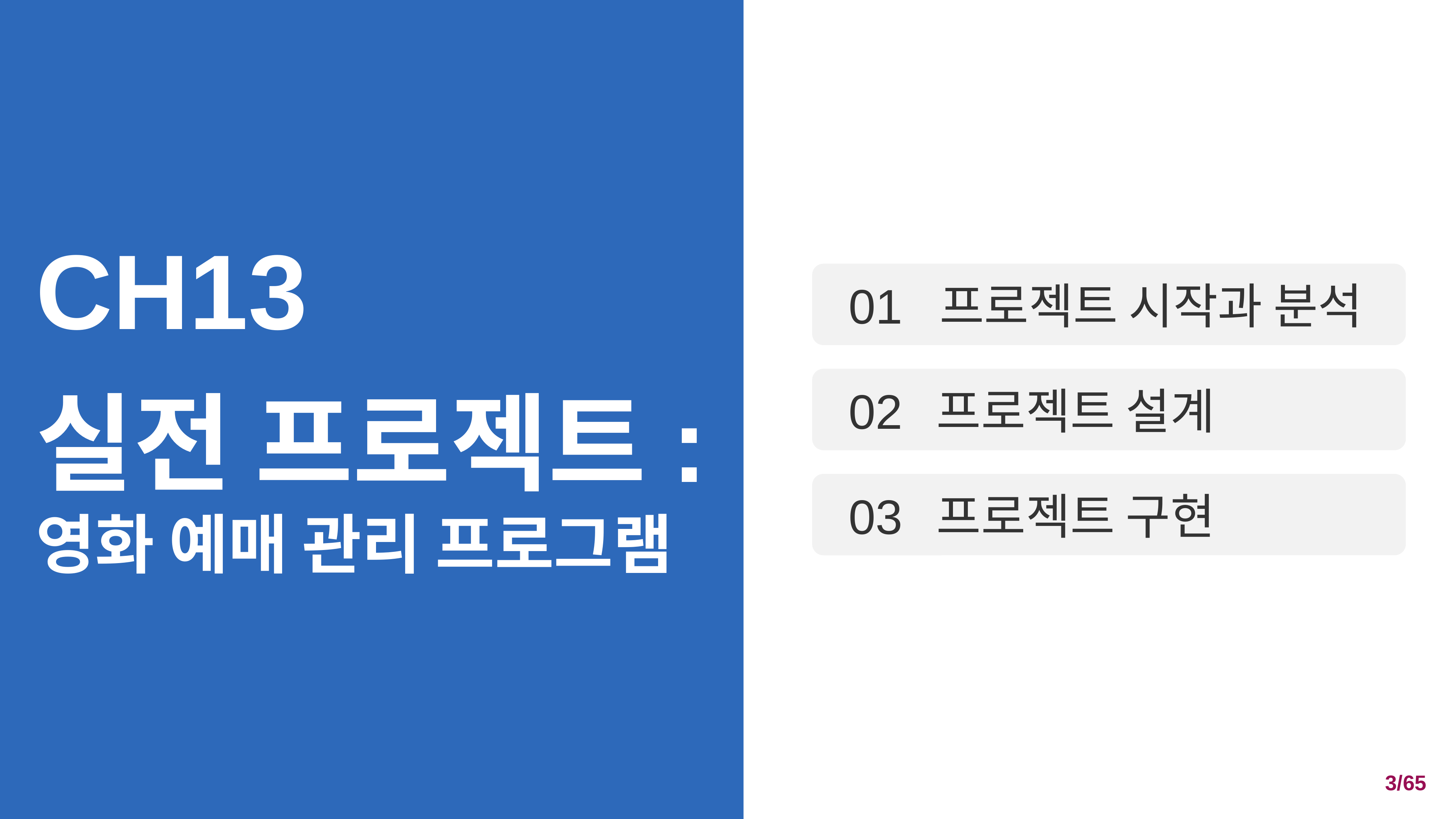

PAGE_TITLE
CHAPTER

NAVBAR
C_TITLE
LIST_1
CH13
실전 프로젝트:
영화 예매 관리 프로그램

01
프로젝트 시작과 분석

02
프로젝트 설계

03
프로젝트 구현
LIST_2
C_TITLE
LIST